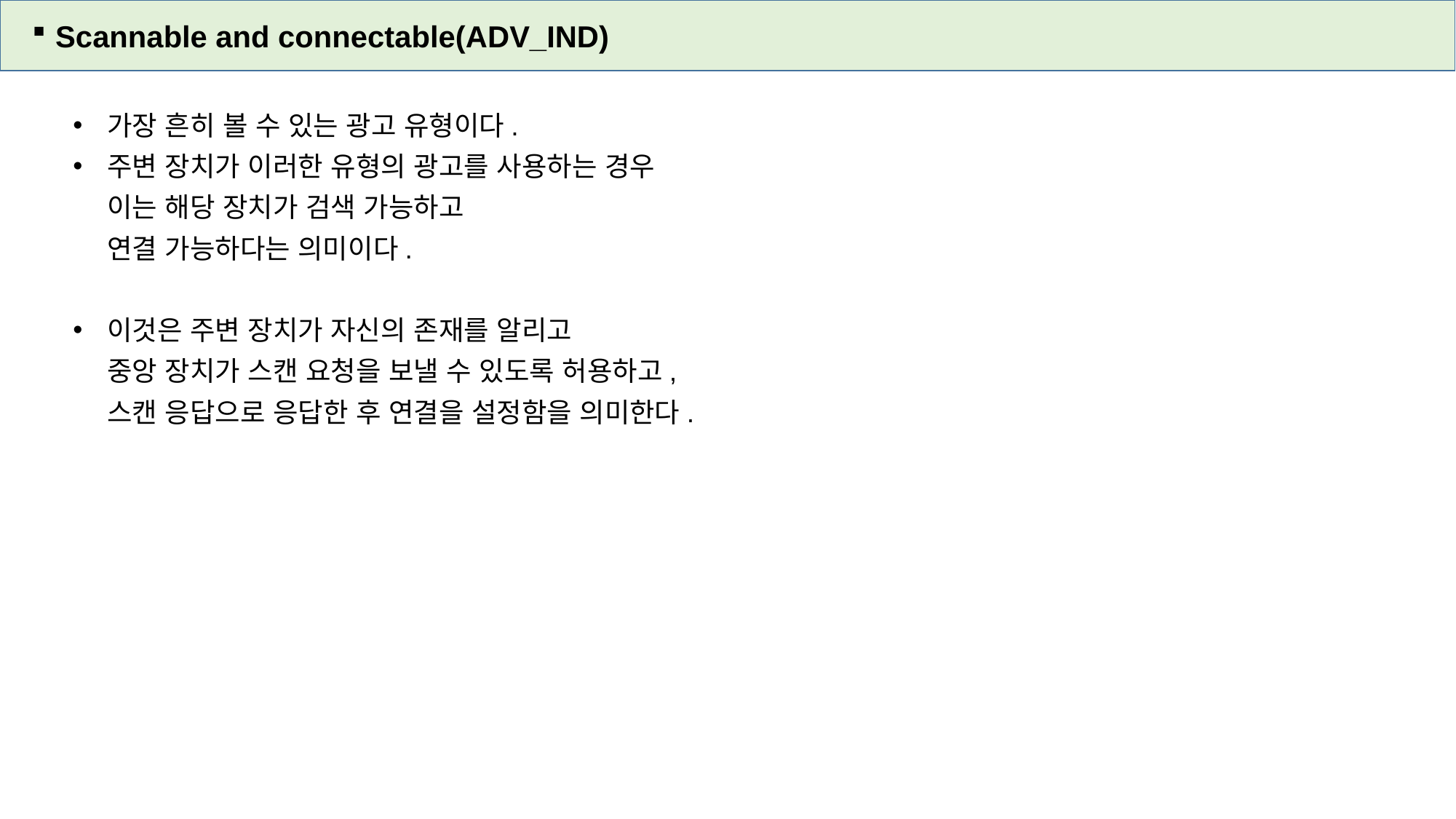

Scannable and connectable(ADV_IND)
가장 흔히 볼 수 있는 광고 유형이다.
주변 장치가 이러한 유형의 광고를 사용하는 경우
이는 해당 장치가 검색 가능하고
연결 가능하다는 의미이다.
이것은 주변 장치가 자신의 존재를 알리고
중앙 장치가 스캔 요청을 보낼 수 있도록 허용하고,
스캔 응답으로 응답한 후 연결을 설정함을 의미한다.